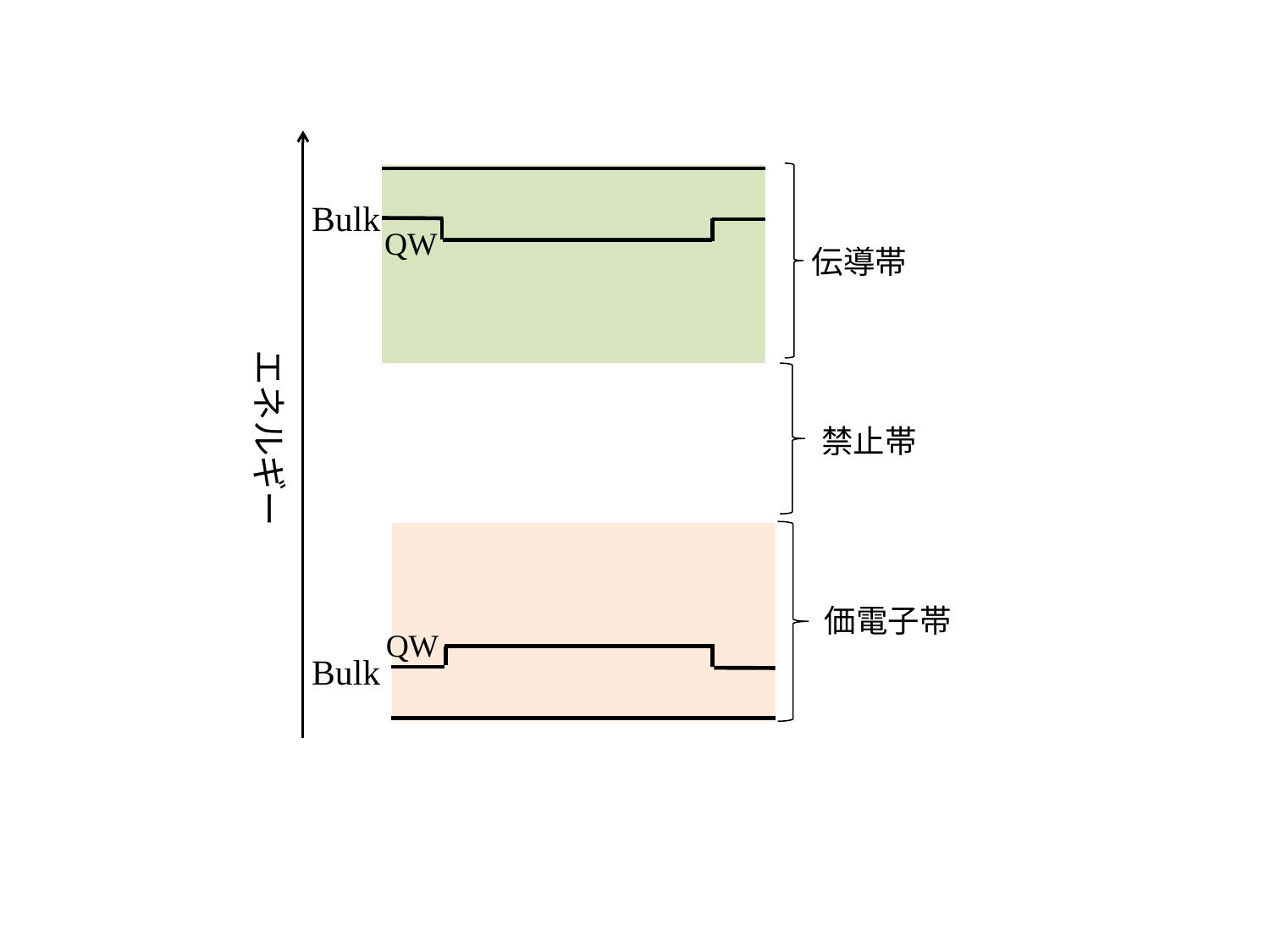

Bulk
QW
伝導帯
エネルギー

禁止帯

価電子帯
QW
Bulk